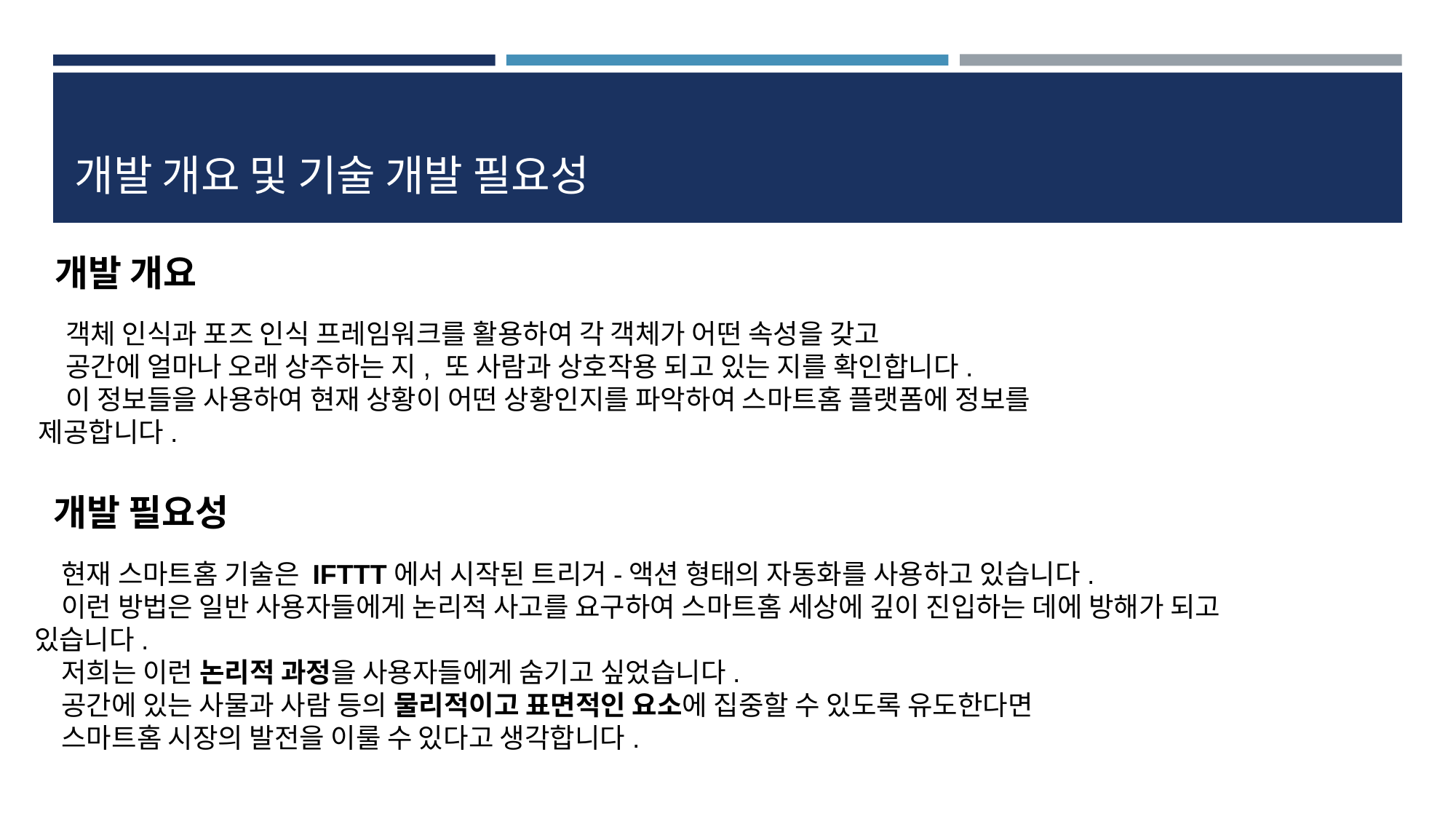

# 개발 개요 및 기술 개발 필요성
개발 개요
객체 인식과 포즈 인식 프레임워크를 활용하여 각 객체가 어떤 속성을 갖고
공간에 얼마나 오래 상주하는 지, 또 사람과 상호작용 되고 있는 지를 확인합니다.
이 정보들을 사용하여 현재 상황이 어떤 상황인지를 파악하여 스마트홈 플랫폼에 정보를 제공합니다.
개발 필요성
현재 스마트홈 기술은 IFTTT에서 시작된 트리거-액션 형태의 자동화를 사용하고 있습니다.
이런 방법은 일반 사용자들에게 논리적 사고를 요구하여 스마트홈 세상에 깊이 진입하는 데에 방해가 되고 있습니다.
저희는 이런 논리적 과정을 사용자들에게 숨기고 싶었습니다.
공간에 있는 사물과 사람 등의 물리적이고 표면적인 요소에 집중할 수 있도록 유도한다면
스마트홈 시장의 발전을 이룰 수 있다고 생각합니다.